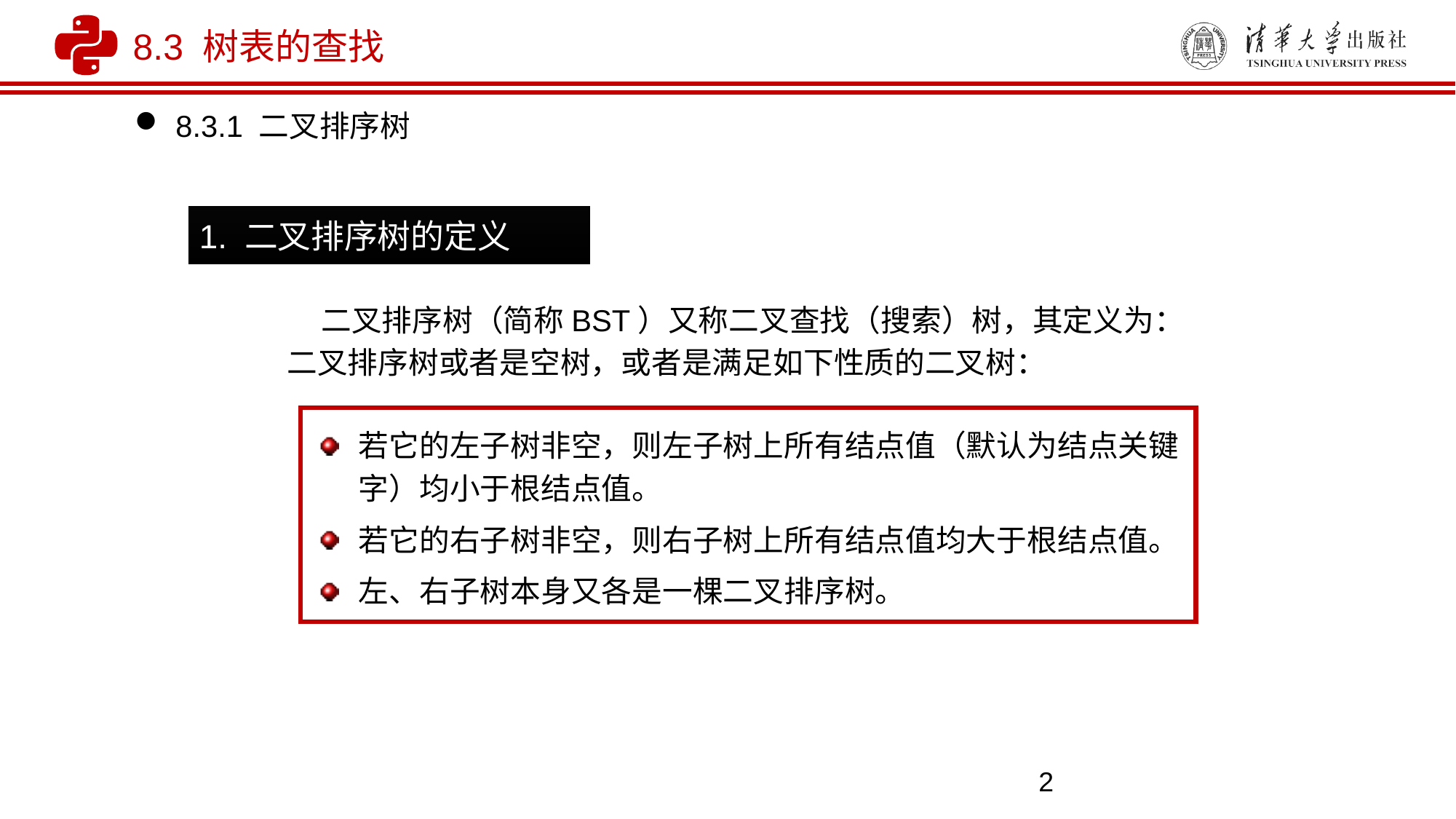

8.3 树表的查找
8.3.1 二叉排序树
1. 二叉排序树的定义
    二叉排序树（简称BST）又称二叉查找（搜索）树，其定义为：二叉排序树或者是空树，或者是满足如下性质的二叉树：
若它的左子树非空，则左子树上所有结点值（默认为结点关键字）均小于根结点值。
若它的右子树非空，则右子树上所有结点值均大于根结点值。
左、右子树本身又各是一棵二叉排序树。
2